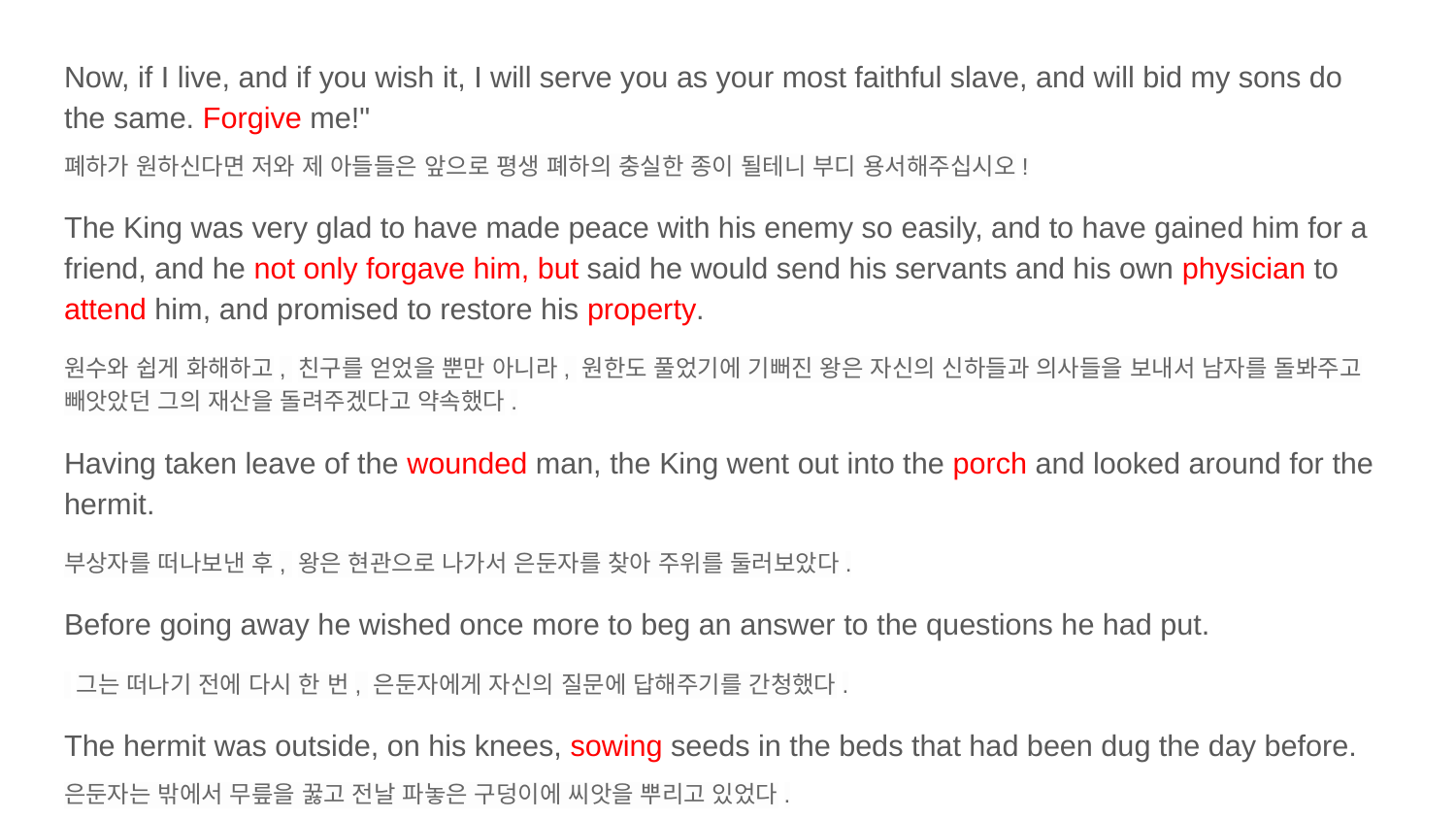

Now, if I live, and if you wish it, I will serve you as your most faithful slave, and will bid my sons do the same. Forgive me!"
폐하가 원하신다면 저와 제 아들들은 앞으로 평생 폐하의 충실한 종이 될테니 부디 용서해주십시오!
The King was very glad to have made peace with his enemy so easily, and to have gained him for a friend, and he not only forgave him, but said he would send his servants and his own physician to attend him, and promised to restore his property.
원수와 쉽게 화해하고, 친구를 얻었을 뿐만 아니라, 원한도 풀었기에 기뻐진 왕은 자신의 신하들과 의사들을 보내서 남자를 돌봐주고 빼앗았던 그의 재산을 돌려주겠다고 약속했다.
Having taken leave of the wounded man, the King went out into the porch and looked around for the hermit.
부상자를 떠나보낸 후, 왕은 현관으로 나가서 은둔자를 찾아 주위를 둘러보았다.
Before going away he wished once more to beg an answer to the questions he had put.
 그는 떠나기 전에 다시 한 번, 은둔자에게 자신의 질문에 답해주기를 간청했다.
The hermit was outside, on his knees, sowing seeds in the beds that had been dug the day before.
은둔자는 밖에서 무릎을 꿇고 전날 파놓은 구덩이에 씨앗을 뿌리고 있었다.